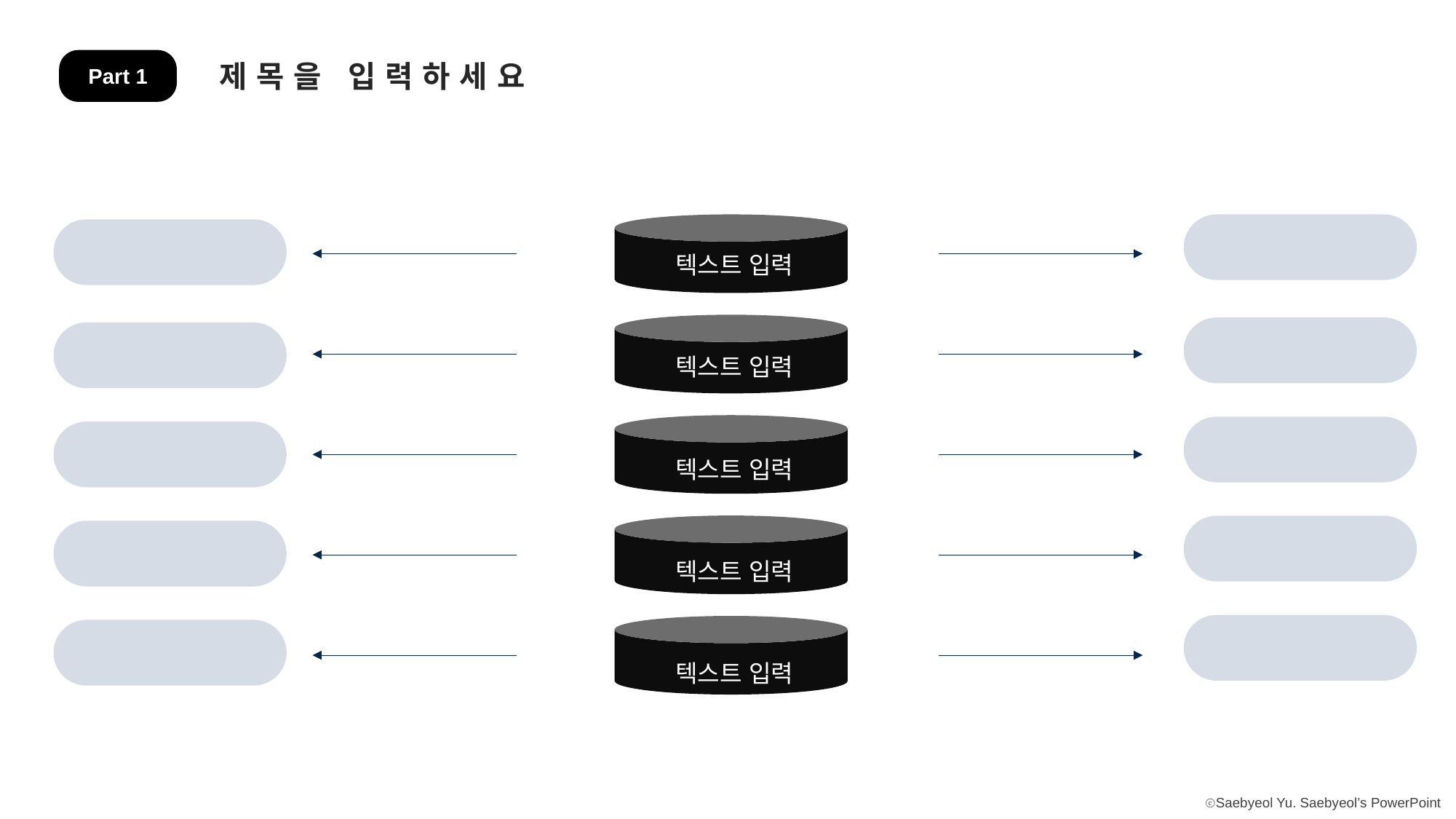

제목을 입력하세요
Part 1

텍스트 입력

텍스트 입력

텍스트 입력

텍스트 입력

텍스트 입력